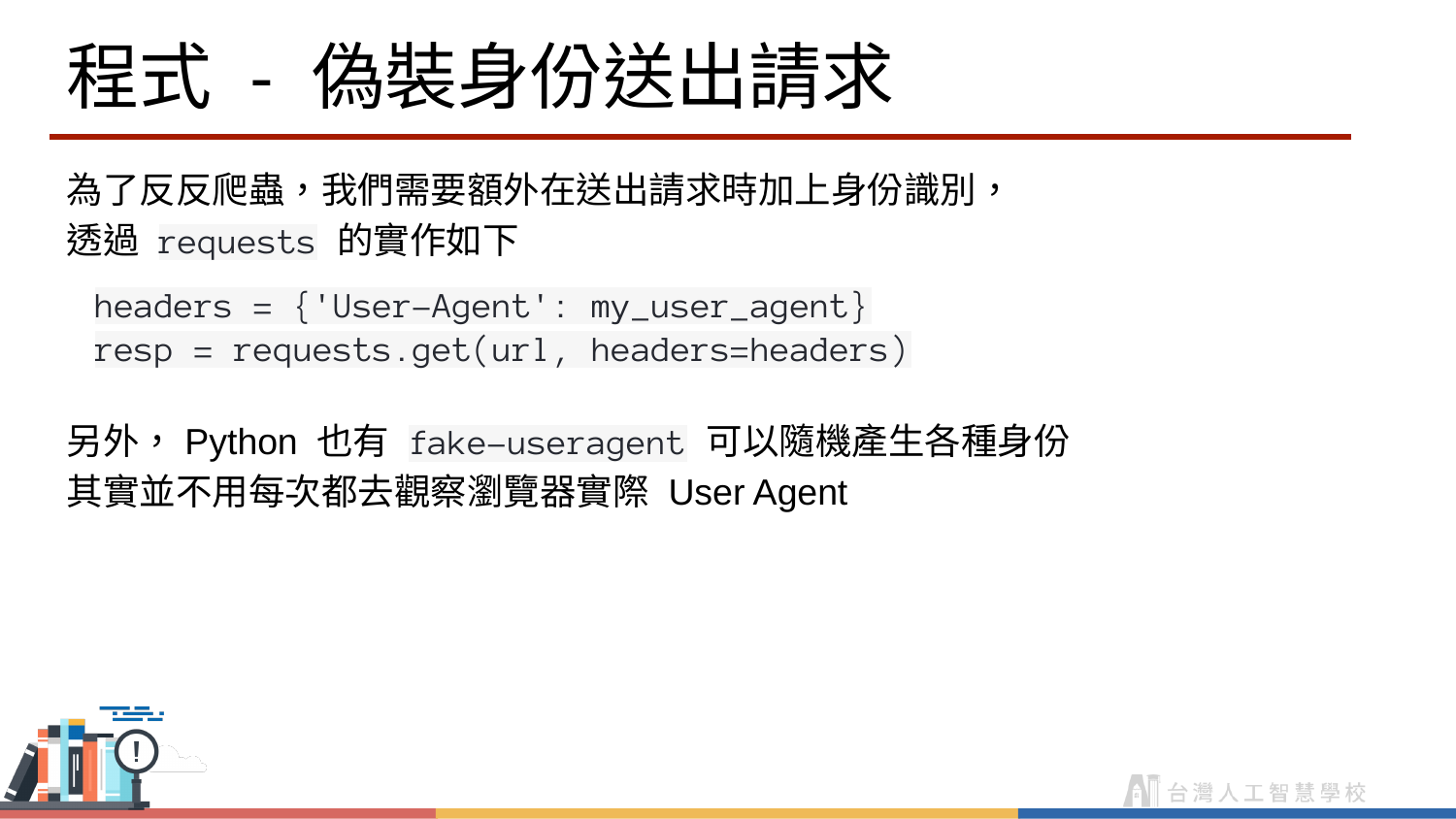

# 程式 - 偽裝身份送出請求
為了反反爬蟲，我們需要額外在送出請求時加上身份識別，
透過 requests 的實作如下
headers = {'User-Agent': my_user_agent}
resp = requests.get(url, headers=headers)

另外，Python 也有 fake-useragent 可以隨機產生各種身份
其實並不用每次都去觀察瀏覽器實際 User Agent